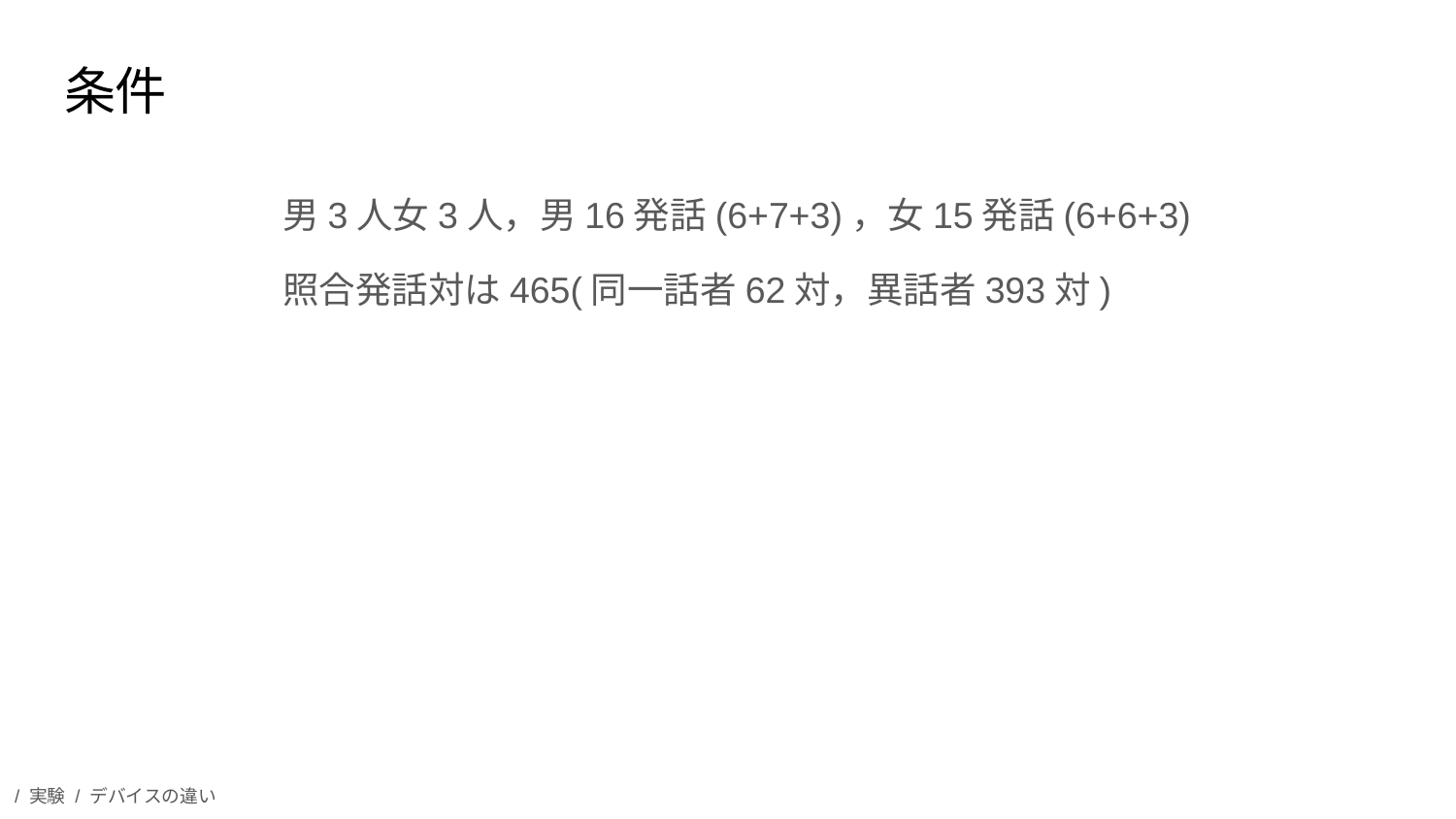

# 条件

男3人女3人，男16発話(6+7+3)，女15発話(6+6+3)
照合発話対は465(同一話者62対，異話者393対)
/ 実験 / デバイスの違い